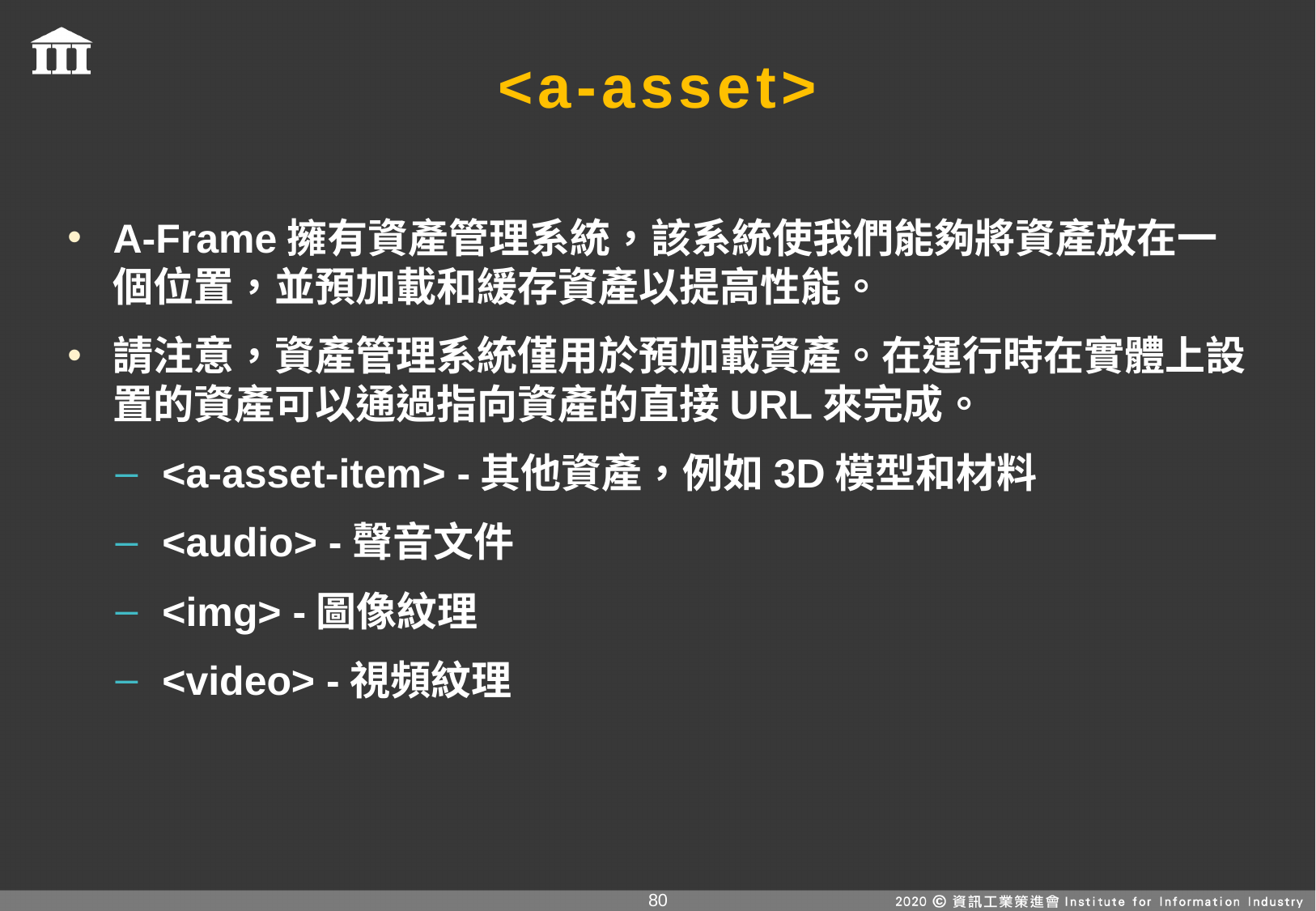

# <a-asset>
A-Frame擁有資產管理系統，該系統使我們能夠將資產放在一個位置，並預加載和緩存資產以提高性能。
請注意，資產管理系統僅用於預加載資產。在運行時在實體上設置的資產可以通過指向資產的直接URL來完成。
<a-asset-item> -其他資產，例如3D模型和材料
<audio> -聲音文件
<img> -圖像紋理
<video> -視頻紋理

80